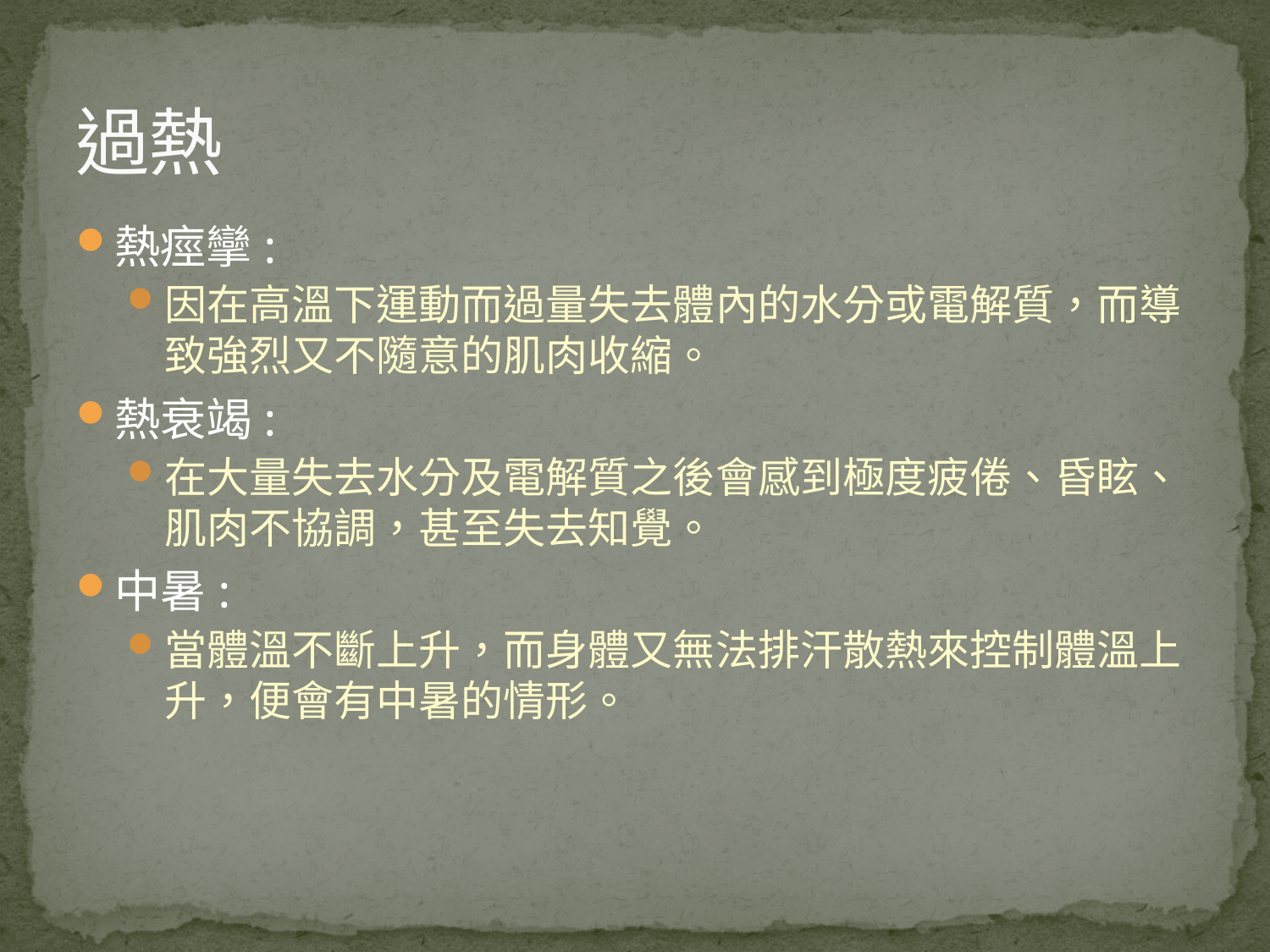

# 過熱
熱痙攣:
因在高溫下運動而過量失去體內的水分或電解質，而導致強烈又不隨意的肌肉收縮。
熱衰竭:
在大量失去水分及電解質之後會感到極度疲倦、昏眩、肌肉不協調，甚至失去知覺。
中暑:
當體溫不斷上升，而身體又無法排汗散熱來控制體溫上升，便會有中暑的情形。